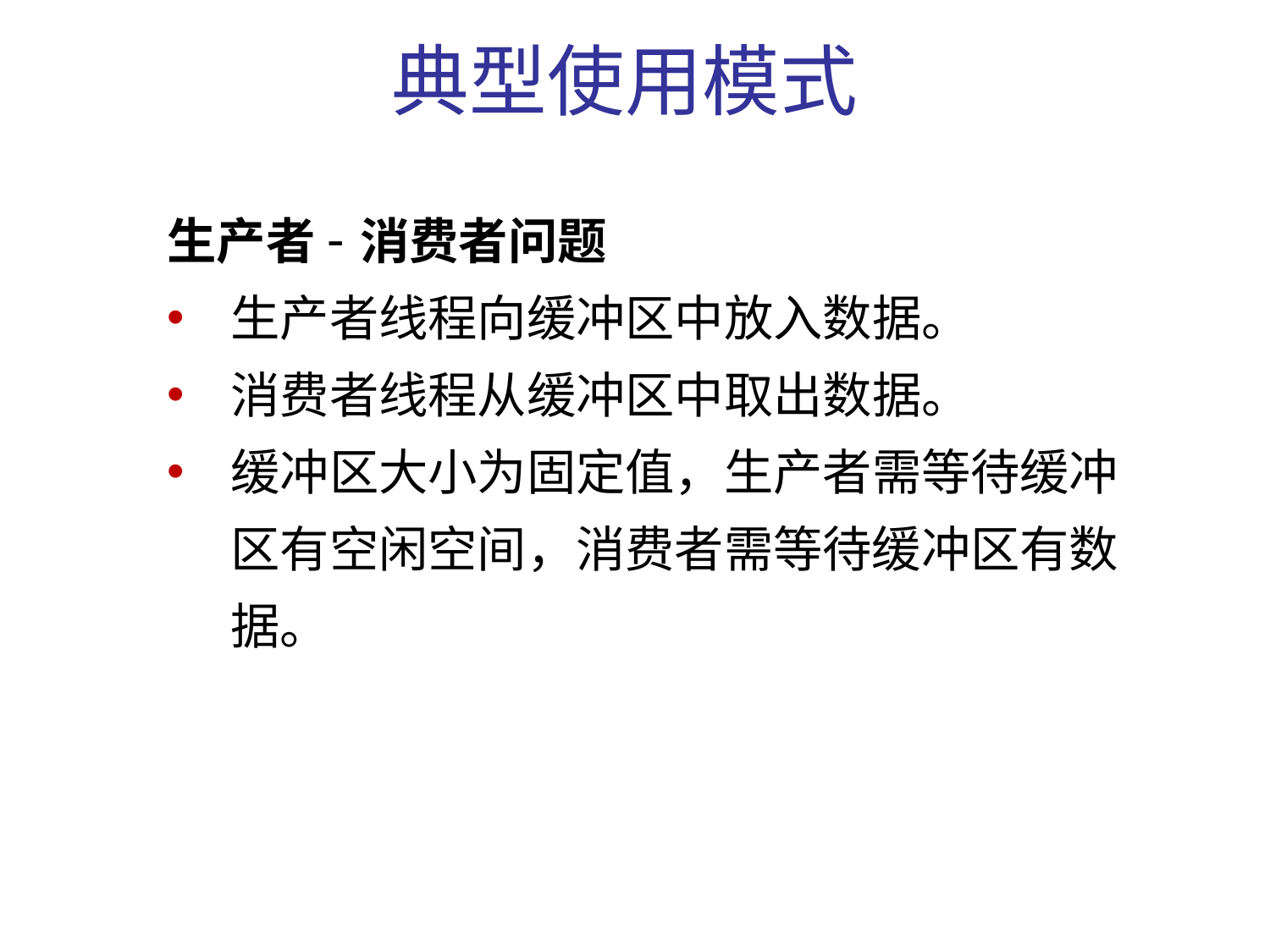

# 典型使用模式
生产者-消费者问题
生产者线程向缓冲区中放入数据。
消费者线程从缓冲区中取出数据。
缓冲区大小为固定值，生产者需等待缓冲区有空闲空间，消费者需等待缓冲区有数据。